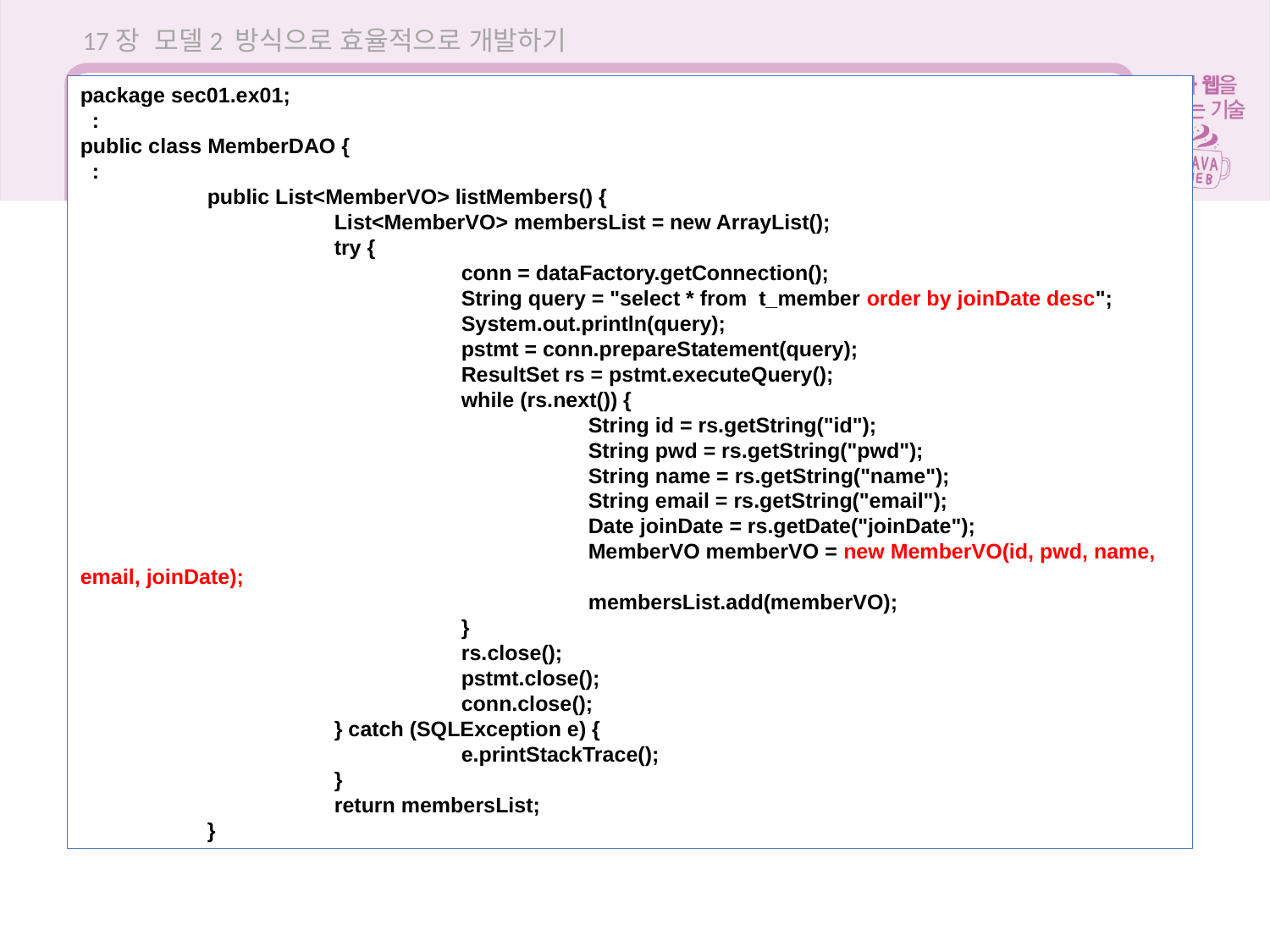

17장  모델2 방식으로 효율적으로 개발하기
package sec01.ex01;
  :
public class MemberDAO {
  :
	public List<MemberVO> listMembers() {
		List<MemberVO> membersList = new ArrayList();
		try {
			conn = dataFactory.getConnection();
			String query = "select * from  t_member order by joinDate desc";
			System.out.println(query);
			pstmt = conn.prepareStatement(query);
			ResultSet rs = pstmt.executeQuery();
			while (rs.next()) {
				String id = rs.getString("id");
				String pwd = rs.getString("pwd");
				String name = rs.getString("name");
				String email = rs.getString("email");
				Date joinDate = rs.getDate("joinDate");
				MemberVO memberVO = new MemberVO(id, pwd, name, email, joinDate);
				membersList.add(memberVO);
			}
			rs.close();
			pstmt.close();
			conn.close();
		} catch (SQLException e) {
			e.printStackTrace();
		}
		return membersList;
	}
17.3 MVC를 이용한 회원 관리